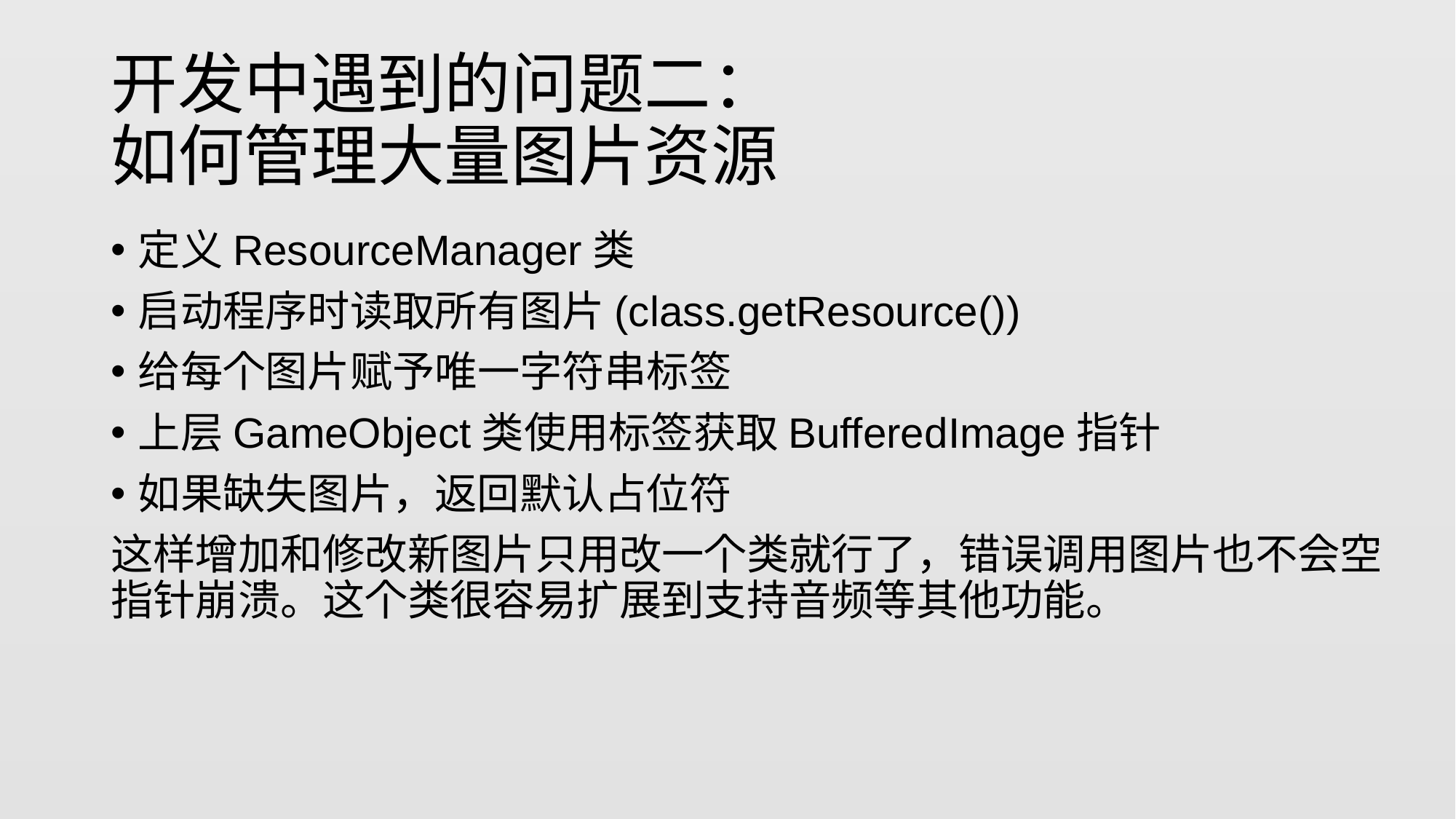

# 开发中遇到的问题二： 如何管理大量图片资源
定义ResourceManager类
启动程序时读取所有图片(class.getResource())
给每个图片赋予唯一字符串标签
上层GameObject类使用标签获取BufferedImage指针
如果缺失图片，返回默认占位符
这样增加和修改新图片只用改一个类就行了，错误调用图片也不会空指针崩溃。这个类很容易扩展到支持音频等其他功能。